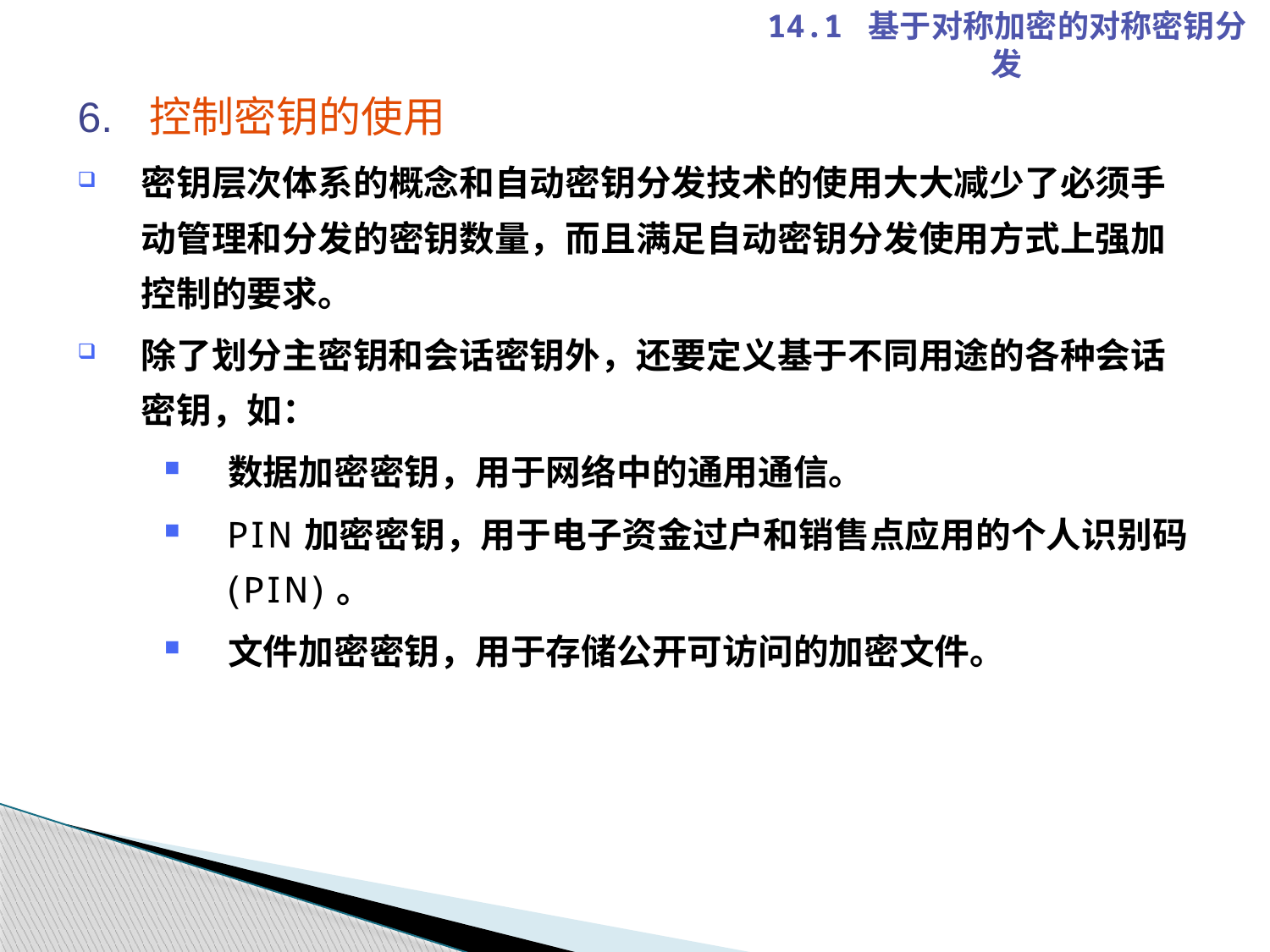

14.1 基于对称加密的对称密钥分发
控制密钥的使用
密钥层次体系的概念和自动密钥分发技术的使用大大减少了必须手动管理和分发的密钥数量，而且满足自动密钥分发使用方式上强加控制的要求。
除了划分主密钥和会话密钥外，还要定义基于不同用途的各种会话密钥，如：
数据加密密钥，用于网络中的通用通信。
PIN加密密钥，用于电子资金过户和销售点应用的个人识别码(PIN)。
文件加密密钥，用于存储公开可访问的加密文件。